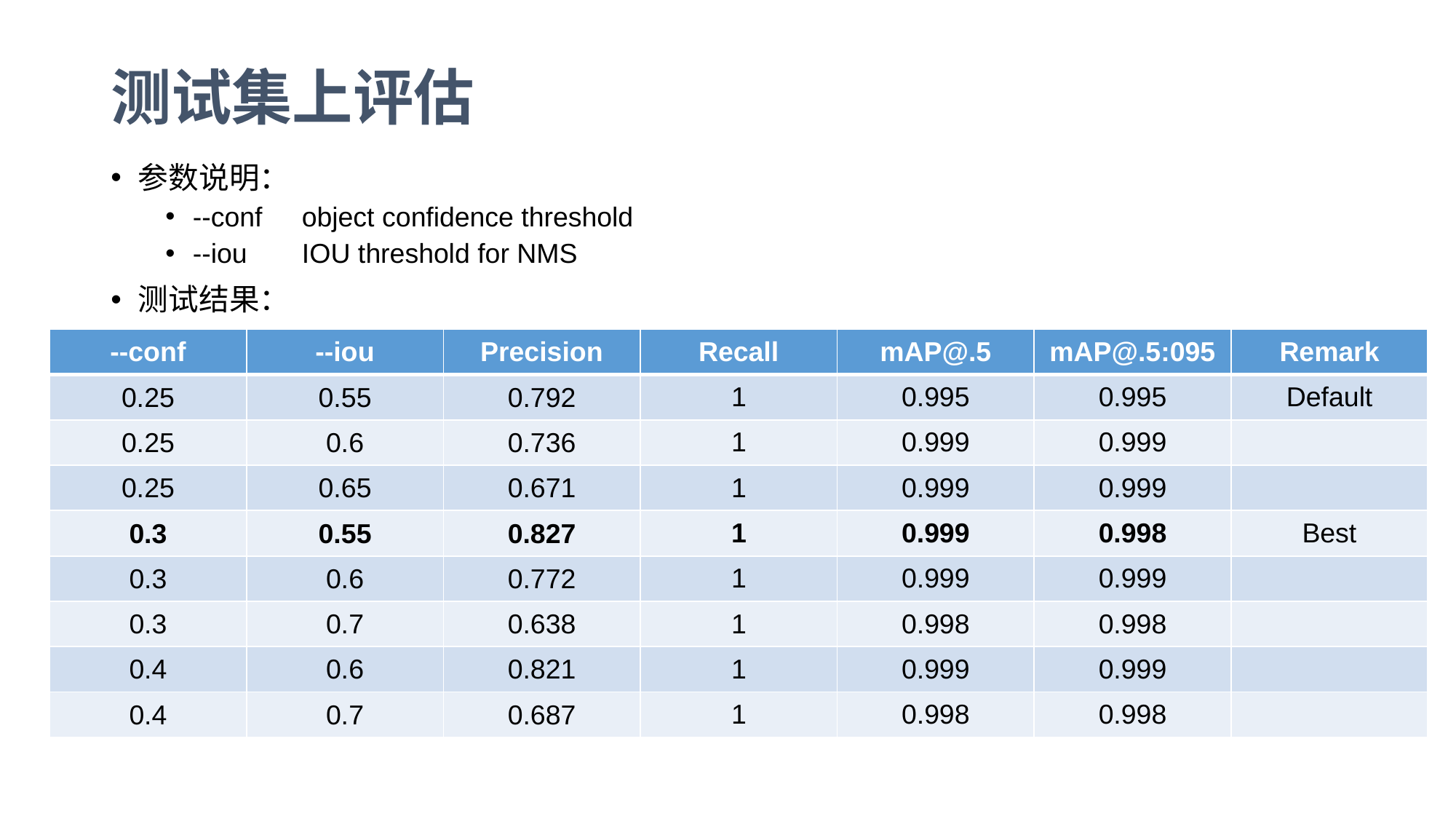

# 测试集上评估
参数说明：
--conf	object confidence threshold
--iou	IOU threshold for NMS
测试结果：
| --conf | --iou | Precision | Recall | mAP@.5 | mAP@.5:095 | Remark |
| --- | --- | --- | --- | --- | --- | --- |
| 0.25 | 0.55 | 0.792 | 1 | 0.995 | 0.995 | Default |
| 0.25 | 0.6 | 0.736 | 1 | 0.999 | 0.999 |  |
| 0.25 | 0.65 | 0.671 | 1 | 0.999 | 0.999 |  |
| 0.3 | 0.55 | 0.827 | 1 | 0.999 | 0.998 | Best |
| 0.3 | 0.6 | 0.772 | 1 | 0.999 | 0.999 |  |
| 0.3 | 0.7 | 0.638 | 1 | 0.998 | 0.998 |  |
| 0.4 | 0.6 | 0.821 | 1 | 0.999 | 0.999 |  |
| 0.4 | 0.7 | 0.687 | 1 | 0.998 | 0.998 |  |